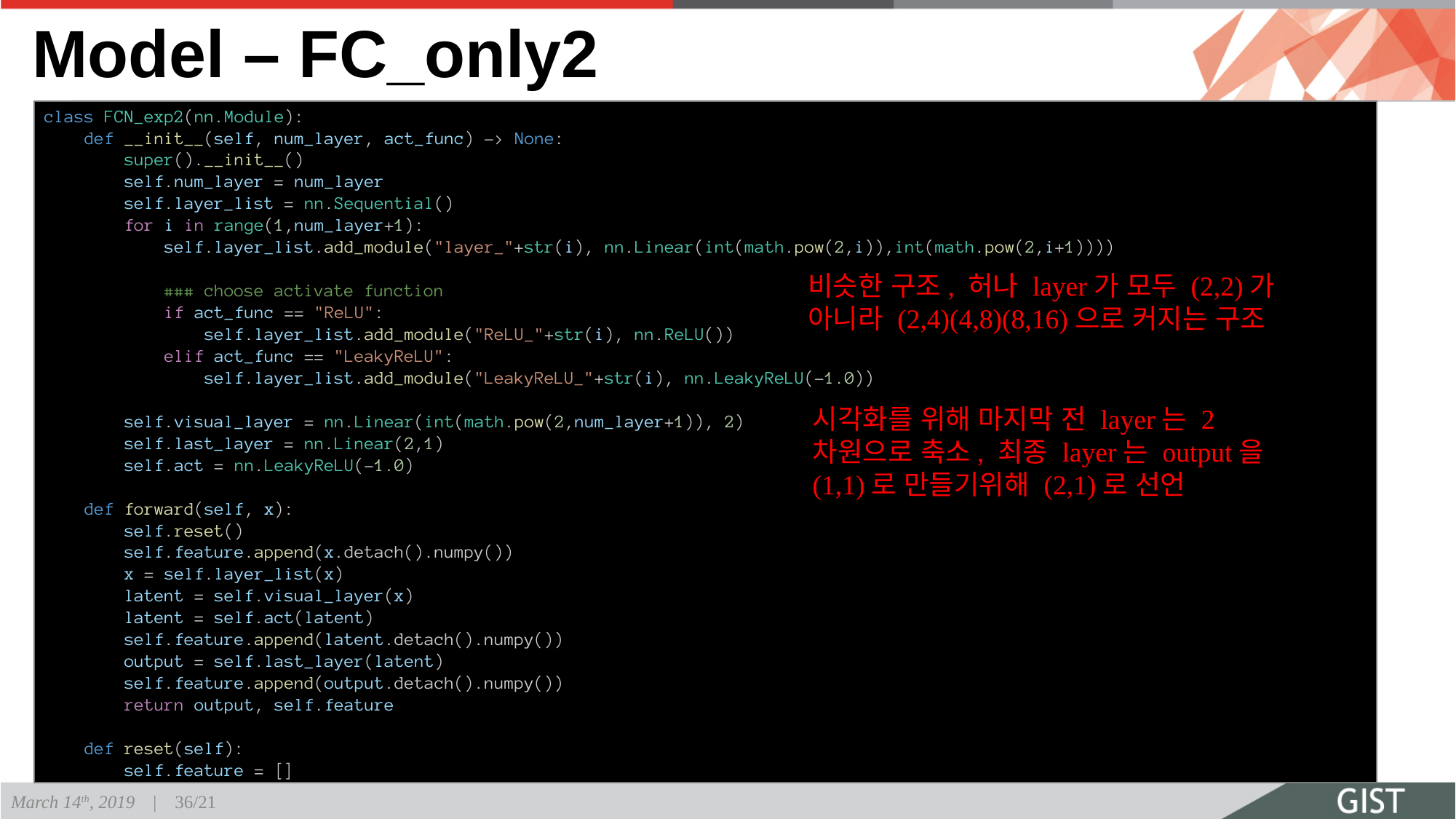

# Model – FC_only2
class FCN_exp2(nn.Module):
    def __init__(self, num_layer, act_func) -> None:
        super().__init__()
        self.num_layer = num_layer
        self.layer_list = nn.Sequential()
        for i in range(1,num_layer+1):
            self.layer_list.add_module("layer_"+str(i), nn.Linear(int(math.pow(2,i)),int(math.pow(2,i+1))))

            ### choose activate function
            if act_func == "ReLU":
                self.layer_list.add_module("ReLU_"+str(i), nn.ReLU())
            elif act_func == "LeakyReLU":
                self.layer_list.add_module("LeakyReLU_"+str(i), nn.LeakyReLU(-1.0))

        self.visual_layer = nn.Linear(int(math.pow(2,num_layer+1)), 2)
        self.last_layer = nn.Linear(2,1)
        self.act = nn.LeakyReLU(-1.0)

    def forward(self, x):
        self.reset()
        self.feature.append(x.detach().numpy())
        x = self.layer_list(x)
        latent = self.visual_layer(x)
        latent = self.act(latent)
        self.feature.append(latent.detach().numpy())
        output = self.last_layer(latent)
        self.feature.append(output.detach().numpy())
        return output, self.feature

    def reset(self):
        self.feature = []
비슷한 구조, 허나 layer가 모두 (2,2)가 아니라 (2,4)(4,8)(8,16)으로 커지는 구조
시각화를 위해 마지막 전 layer는 2차원으로 축소, 최종 layer는 output을 (1,1)로 만들기위해 (2,1)로 선언
March 14th, 2019    |    36/21